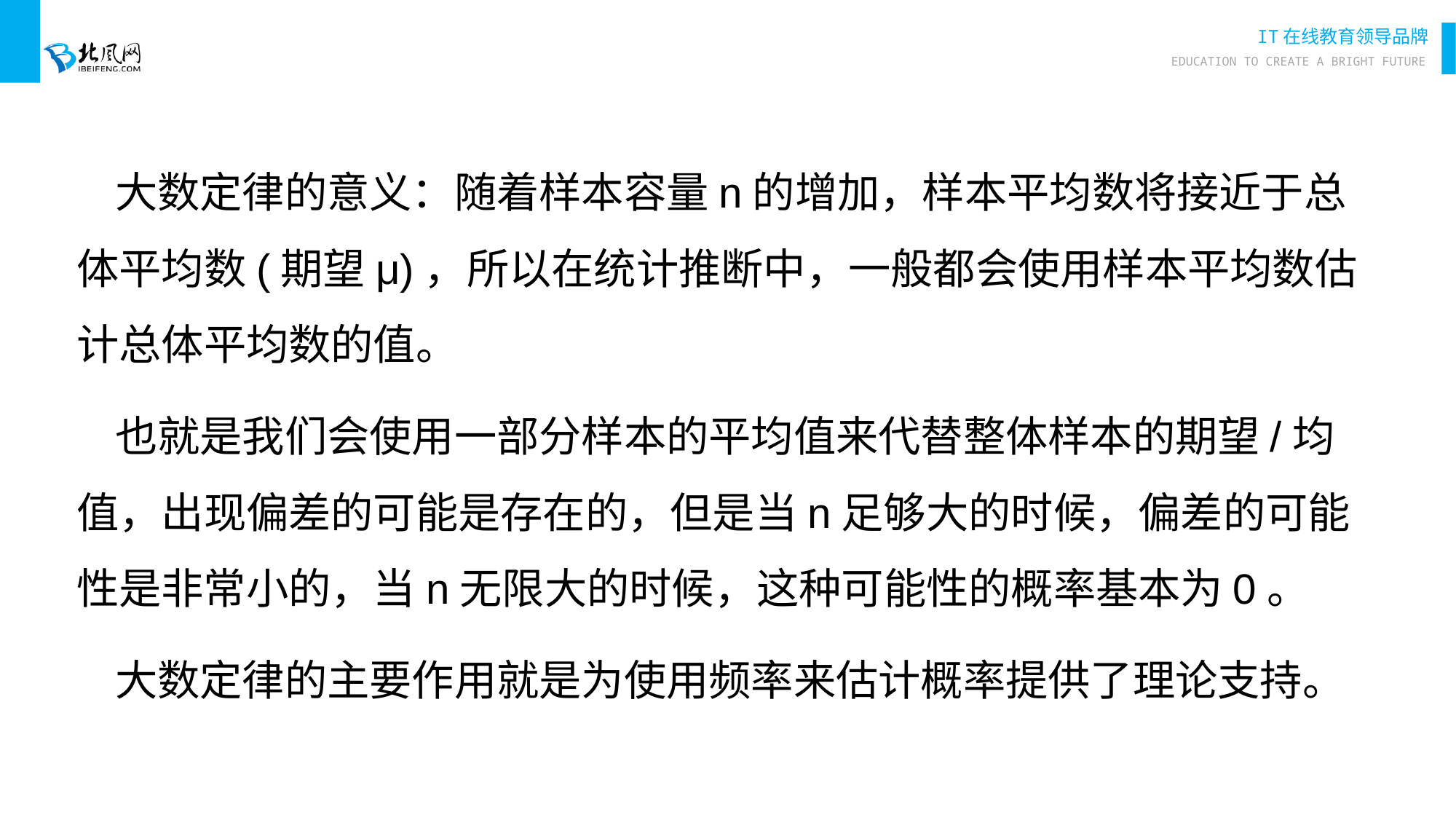

大数定律的意义：随着样本容量n的增加，样本平均数将接近于总体平均数(期望μ)，所以在统计推断中，一般都会使用样本平均数估计总体平均数的值。
   也就是我们会使用一部分样本的平均值来代替整体样本的期望/均值，出现偏差的可能是存在的，但是当n足够大的时候，偏差的可能性是非常小的，当n无限大的时候，这种可能性的概率基本为0。
   大数定律的主要作用就是为使用频率来估计概率提供了理论支持。